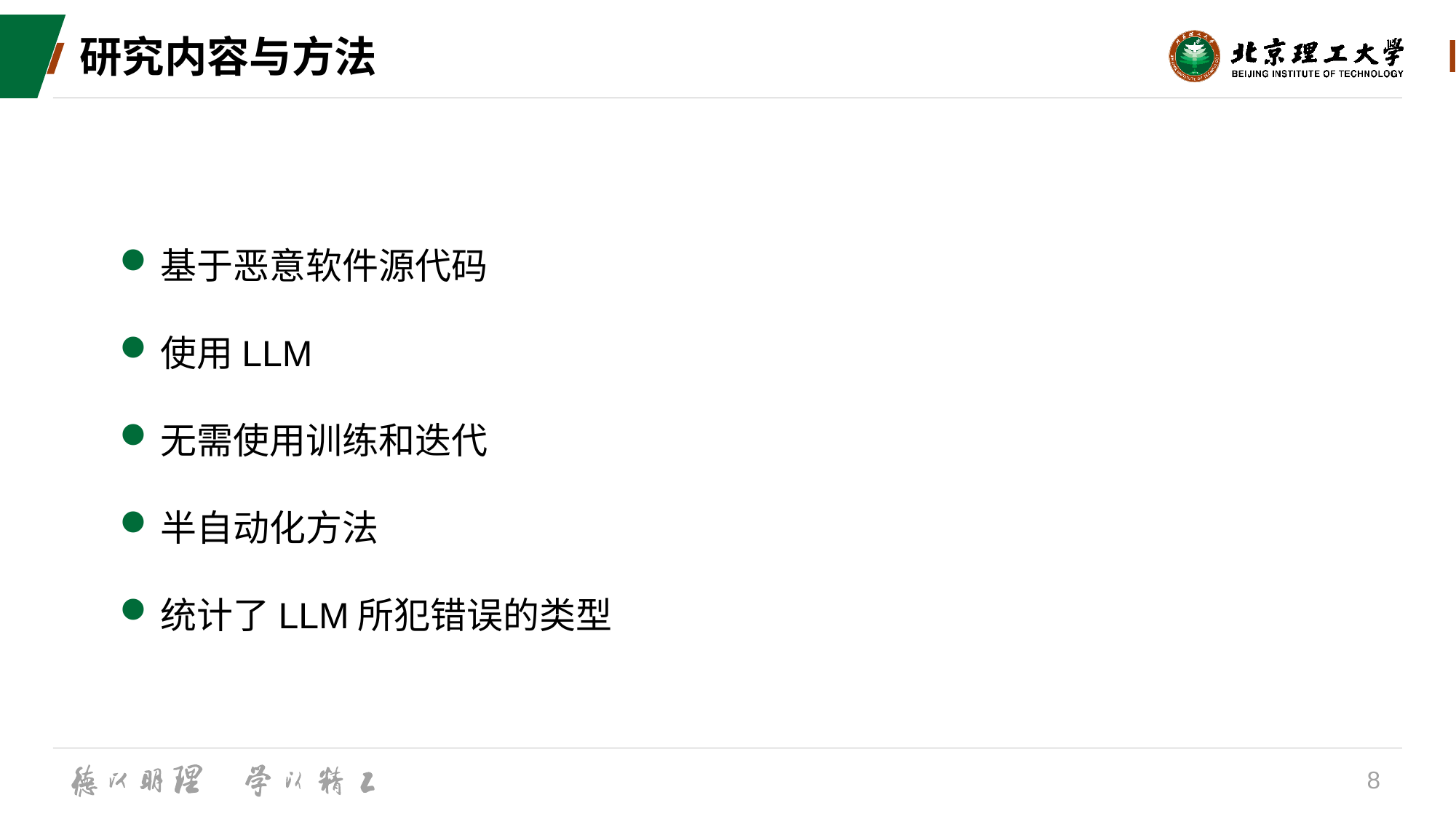

# 研究内容与方法
基于恶意软件源代码

使用LLM

无需使用训练和迭代

半自动化方法

统计了LLM所犯错误的类型